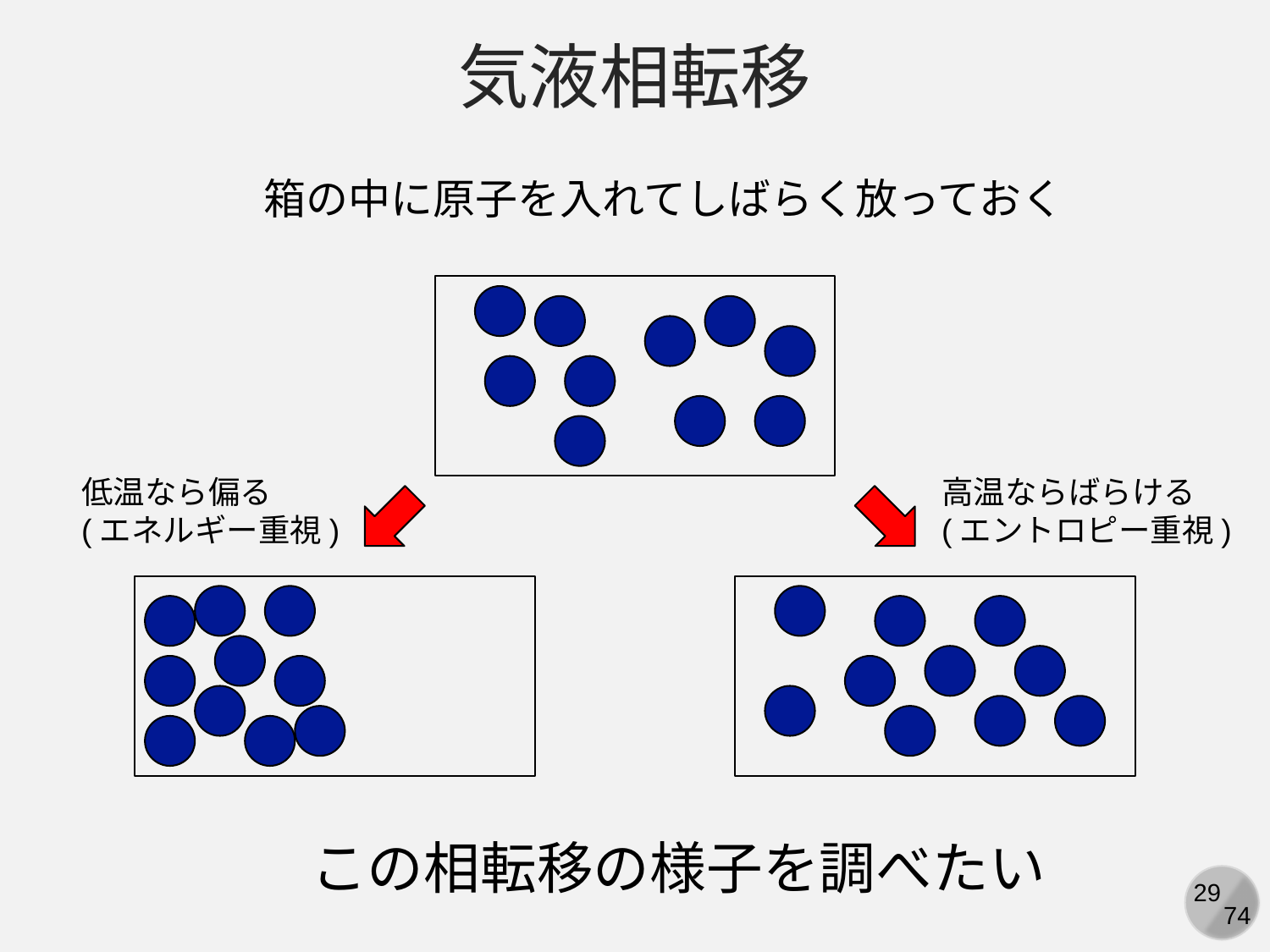

気液相転移
箱の中に原子を入れてしばらく放っておく

低温なら偏る
(エネルギー重視)
高温ならばらける
(エントロピー重視)

この相転移の様子を調べたい